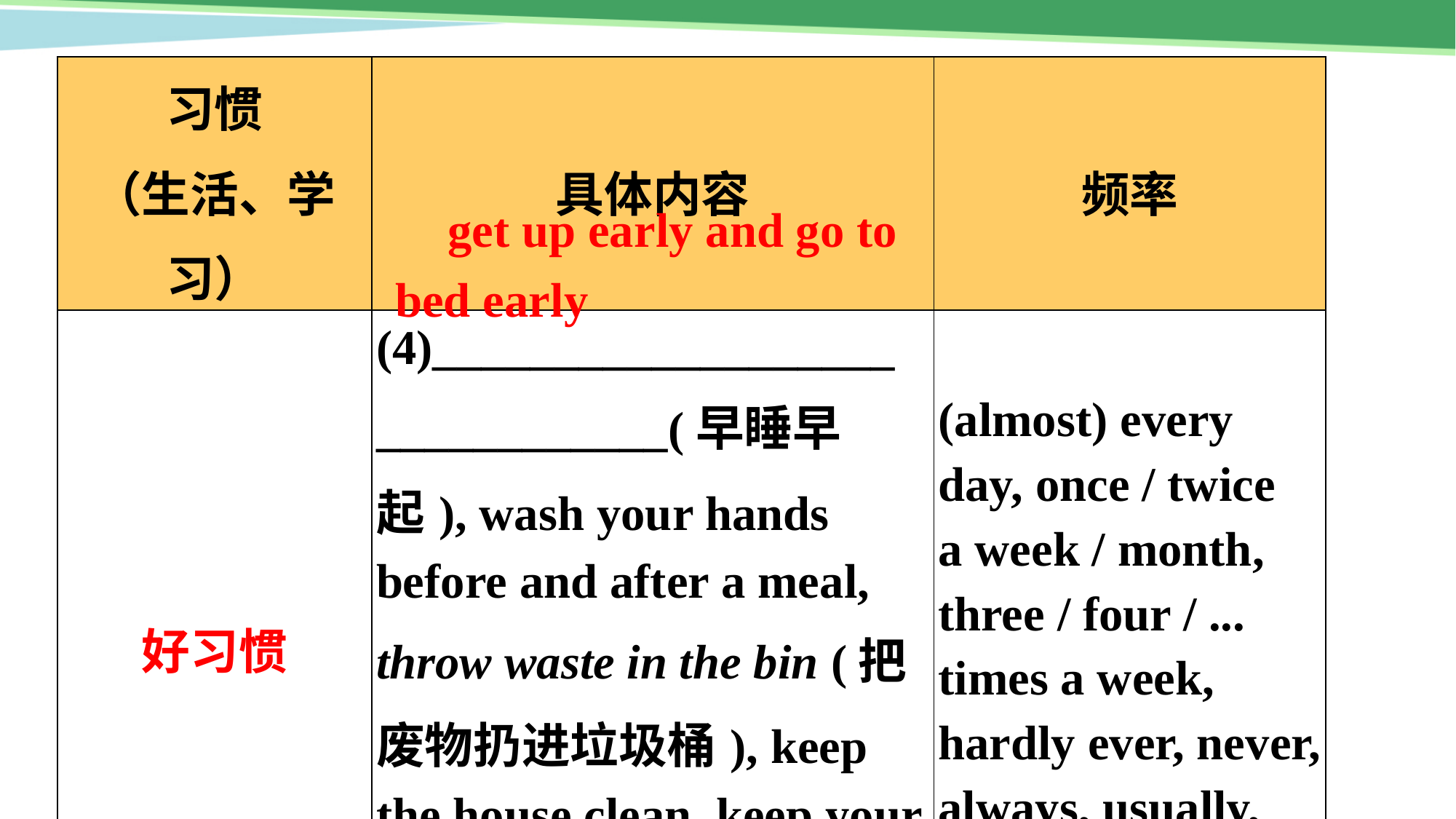

| 习惯 （生活、学习） | 具体内容 | 频率 |
| --- | --- | --- |
| 好习惯 | (4)\_\_\_\_\_\_\_\_\_\_\_\_\_\_\_\_\_\_\_ \_\_\_\_\_\_\_\_\_\_\_\_(早睡早起), wash your hands before and after a meal, throw waste in the bin (把废物扔进垃圾桶), keep the house clean, keep your desk tidy, get enough sleep and rest | (almost) every day, once / twice a week / month, three / four / ... times a week, hardly ever, never, always, usually, often, sometime |
get up early and go to
bed early